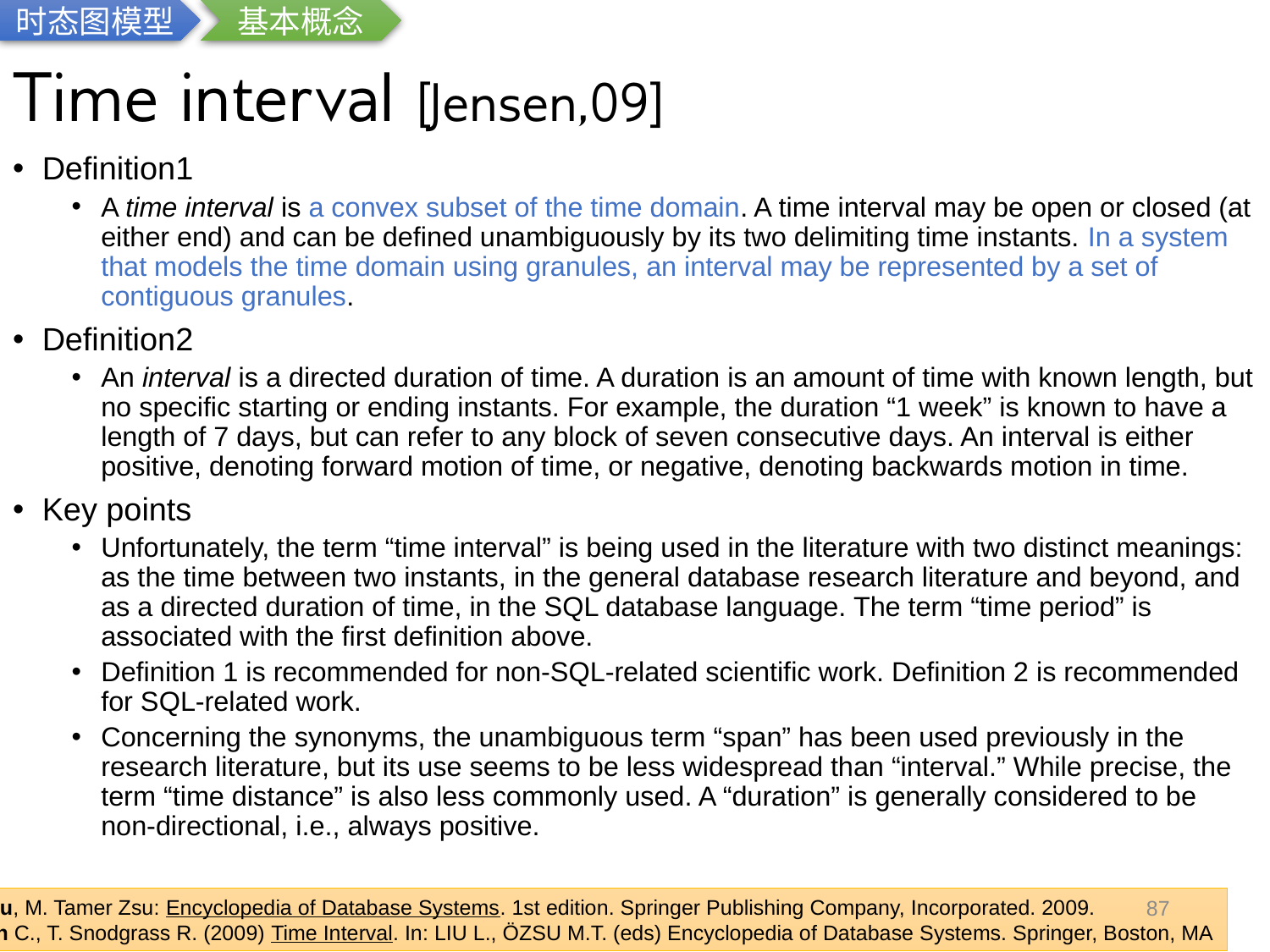

时态图模型
基本概念
# Time interval [Jensen,09]
Definition1
A time interval is a convex subset of the time domain. A time interval may be open or closed (at either end) and can be defined unambiguously by its two delimiting time instants. In a system that models the time domain using granules, an interval may be represented by a set of contiguous granules.
Definition2
An interval is a directed duration of time. A duration is an amount of time with known length, but no specific starting or ending instants. For example, the duration “1 week” is known to have a length of 7 days, but can refer to any block of seven consecutive days. An interval is either positive, denoting forward motion of time, or negative, denoting backwards motion in time.
Key points
Unfortunately, the term “time interval” is being used in the literature with two distinct meanings: as the time between two instants, in the general database research literature and beyond, and as a directed duration of time, in the SQL database language. The term “time period” is associated with the first definition above.
Definition 1 is recommended for non-SQL-related scientific work. Definition 2 is recommended for SQL-related work.
Concerning the synonyms, the unambiguous term “span” has been used previously in the research literature, but its use seems to be less widespread than “interval.” While precise, the term “time distance” is also less commonly used. A “duration” is generally considered to be non-directional, i.e., always positive.
87
Ling Liu, M. Tamer Zsu: Encyclopedia of Database Systems. 1st edition. Springer Publishing Company, Incorporated. 2009.
Jensen C., T. Snodgrass R. (2009) Time Interval. In: LIU L., ÖZSU M.T. (eds) Encyclopedia of Database Systems. Springer, Boston, MA